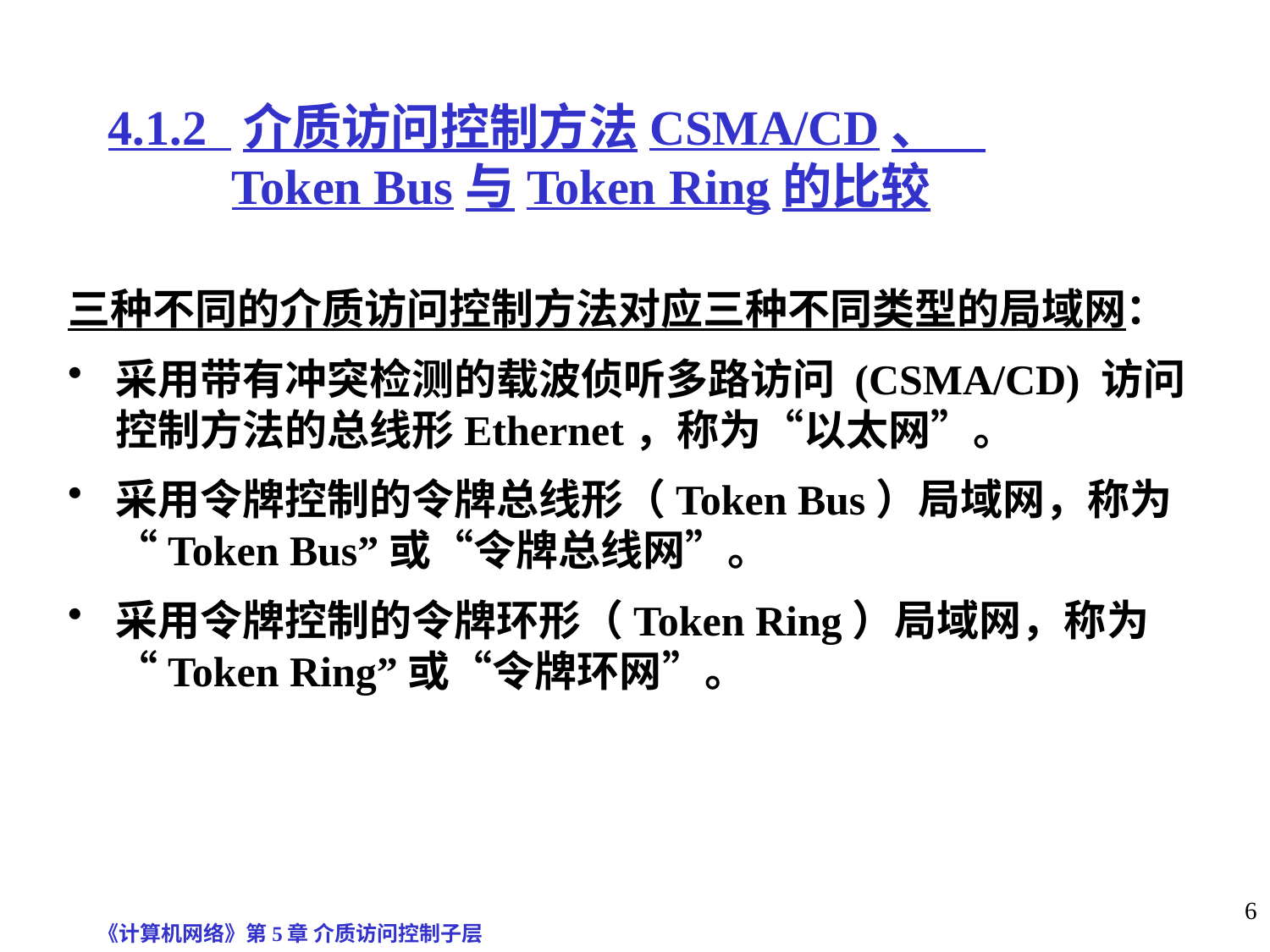

# 4.1.2  介质访问控制方法CSMA/CD、 Token Bus与Token Ring的比较
三种不同的介质访问控制方法对应三种不同类型的局域网：
采用带有冲突检测的载波侦听多路访问 (CSMA/CD) 访问控制方法的总线形Ethernet，称为“以太网”。
采用令牌控制的令牌总线形（Token Bus）局域网，称为“Token Bus”或“令牌总线网”。
采用令牌控制的令牌环形（Token Ring）局域网，称为“Token Ring”或“令牌环网”。

《计算机网络》第5章 介质访问控制子层
6